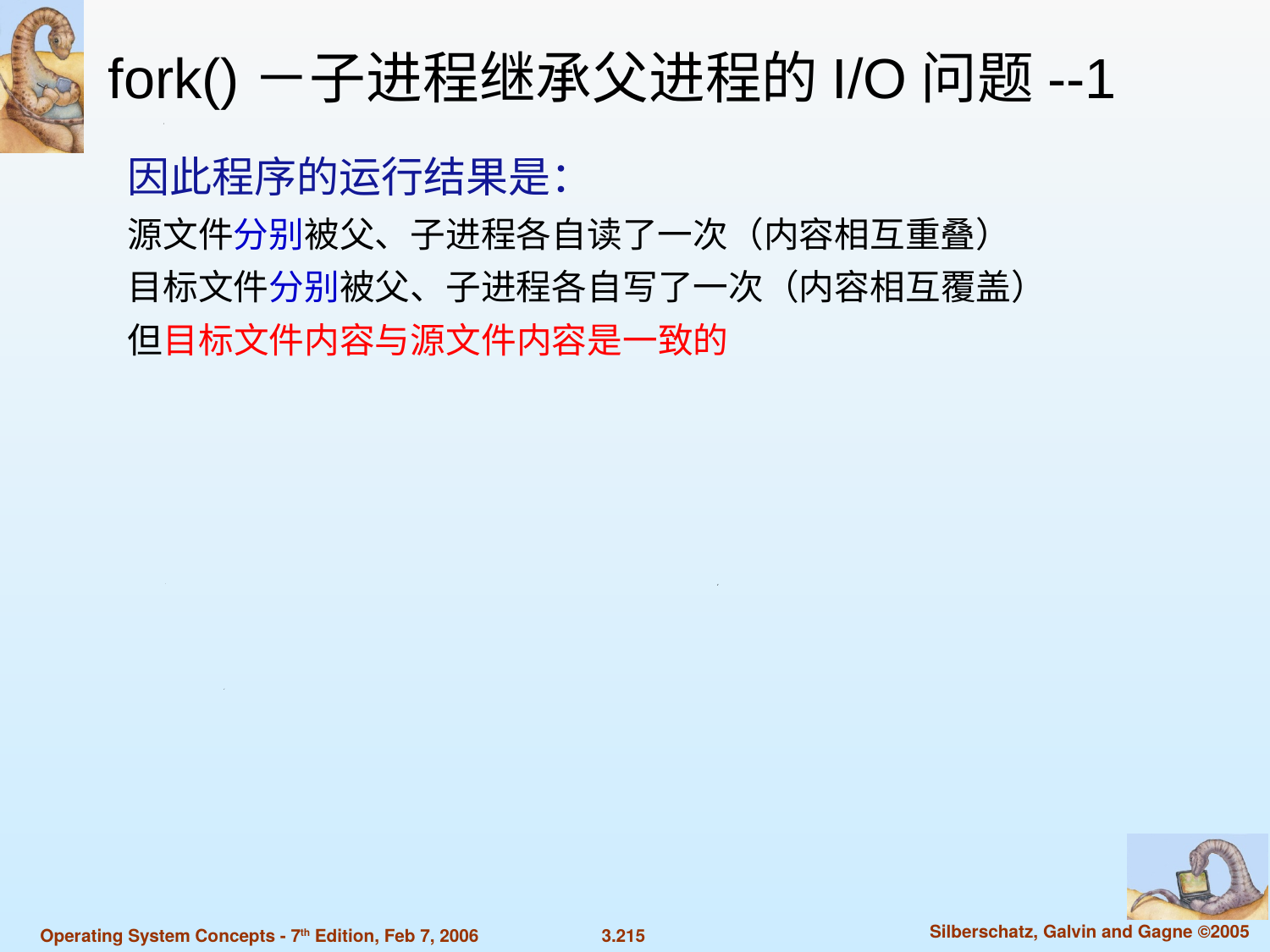

fork()－子进程继承父进程的I/O问题--1
因此程序的运行结果是：
源文件分别被父、子进程各自读了一次（内容相互重叠）
目标文件分别被父、子进程各自写了一次（内容相互覆盖）
但目标文件内容与源文件内容是一致的